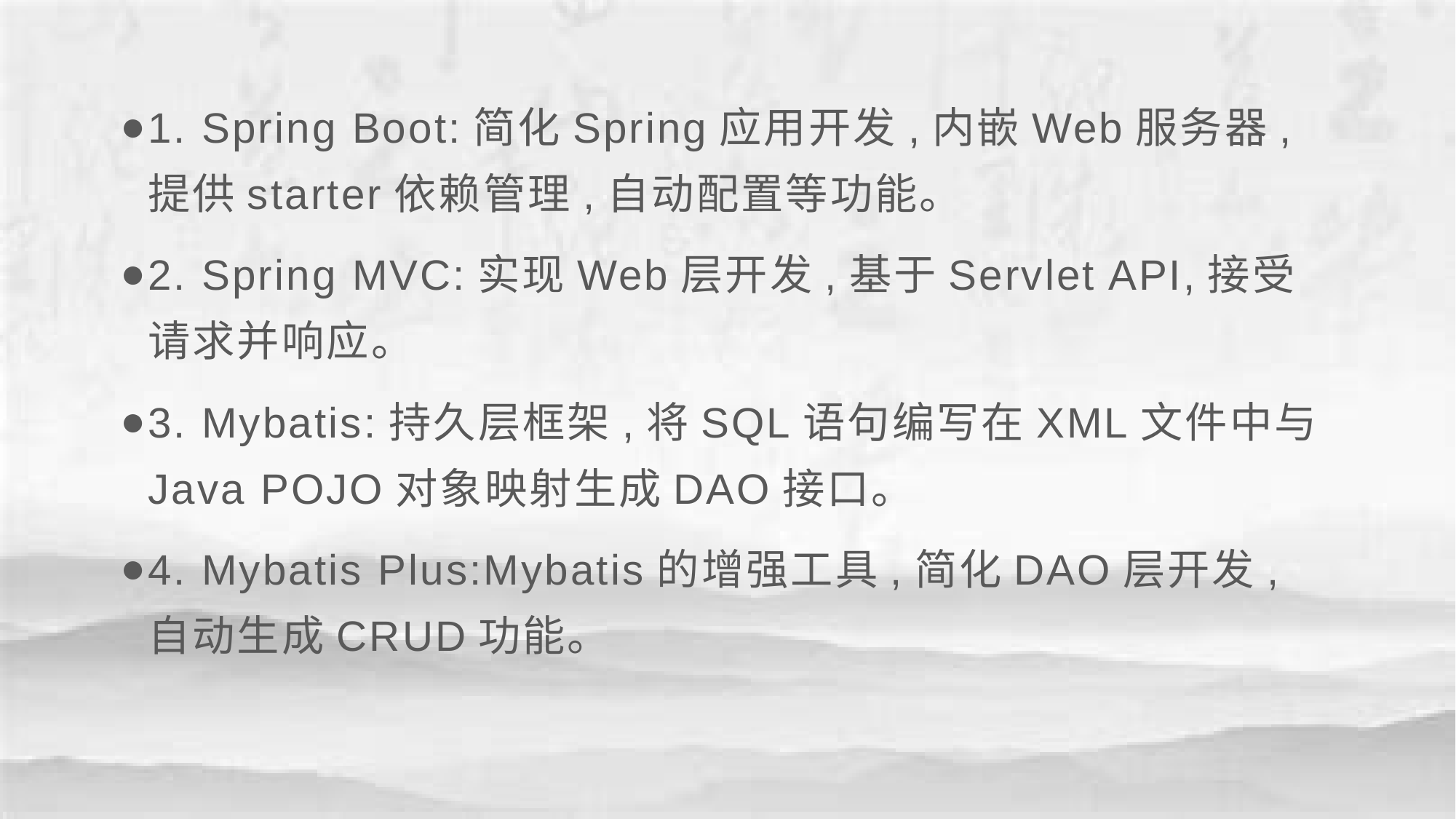

1. Spring Boot:简化Spring应用开发,内嵌Web服务器,提供starter依赖管理,自动配置等功能。
2. Spring MVC:实现Web层开发,基于Servlet API,接受请求并响应。
3. Mybatis:持久层框架,将SQL语句编写在XML文件中与Java POJO对象映射生成DAO接口。
4. Mybatis Plus:Mybatis的增强工具,简化DAO层开发,自动生成CRUD功能。